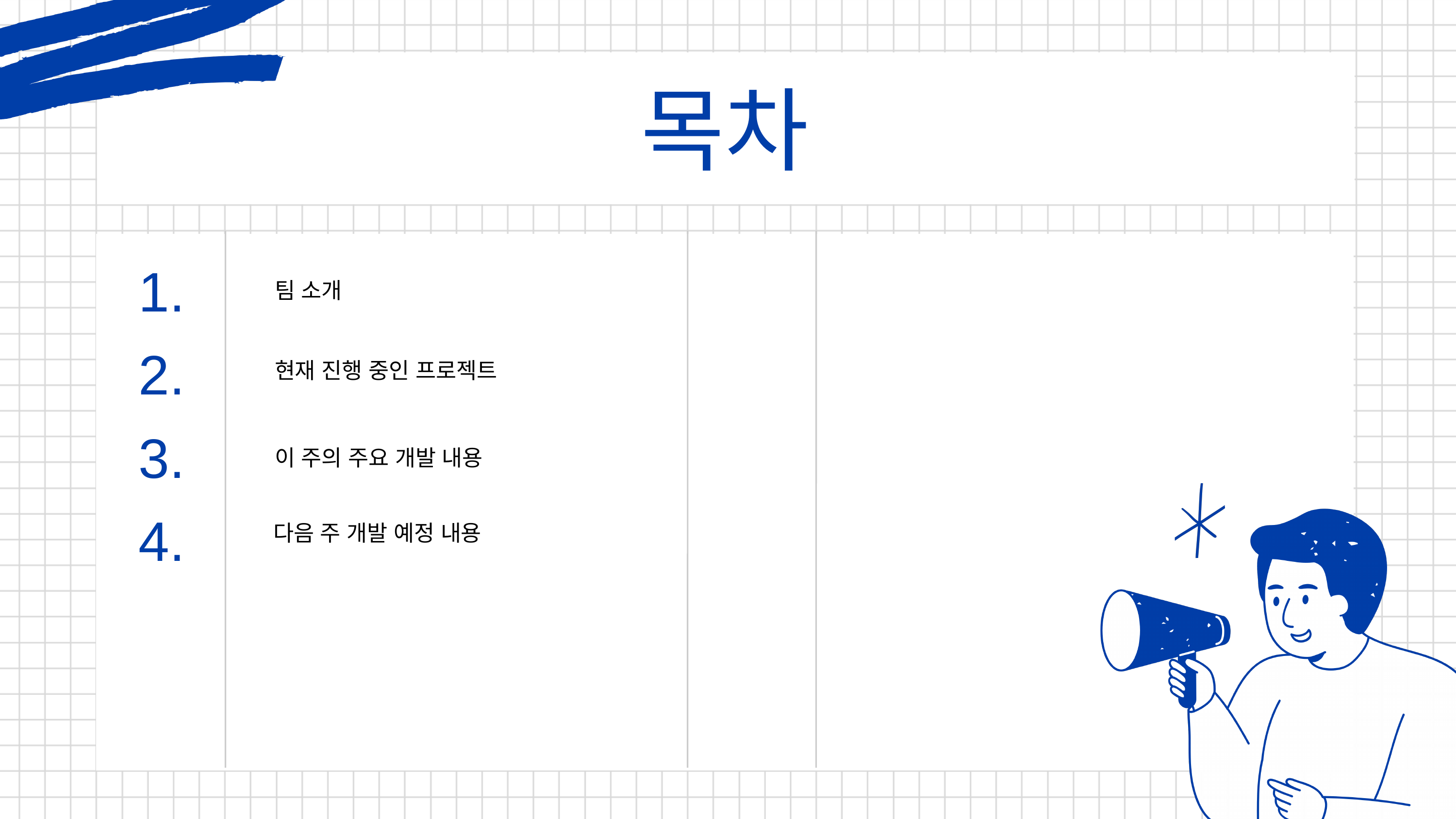

목차

1.
팀 소개
현재 진행 중인 프로젝트
이 주의 주요 개발 내용
다음 주 개발 예정 내용

2.
3.

4.